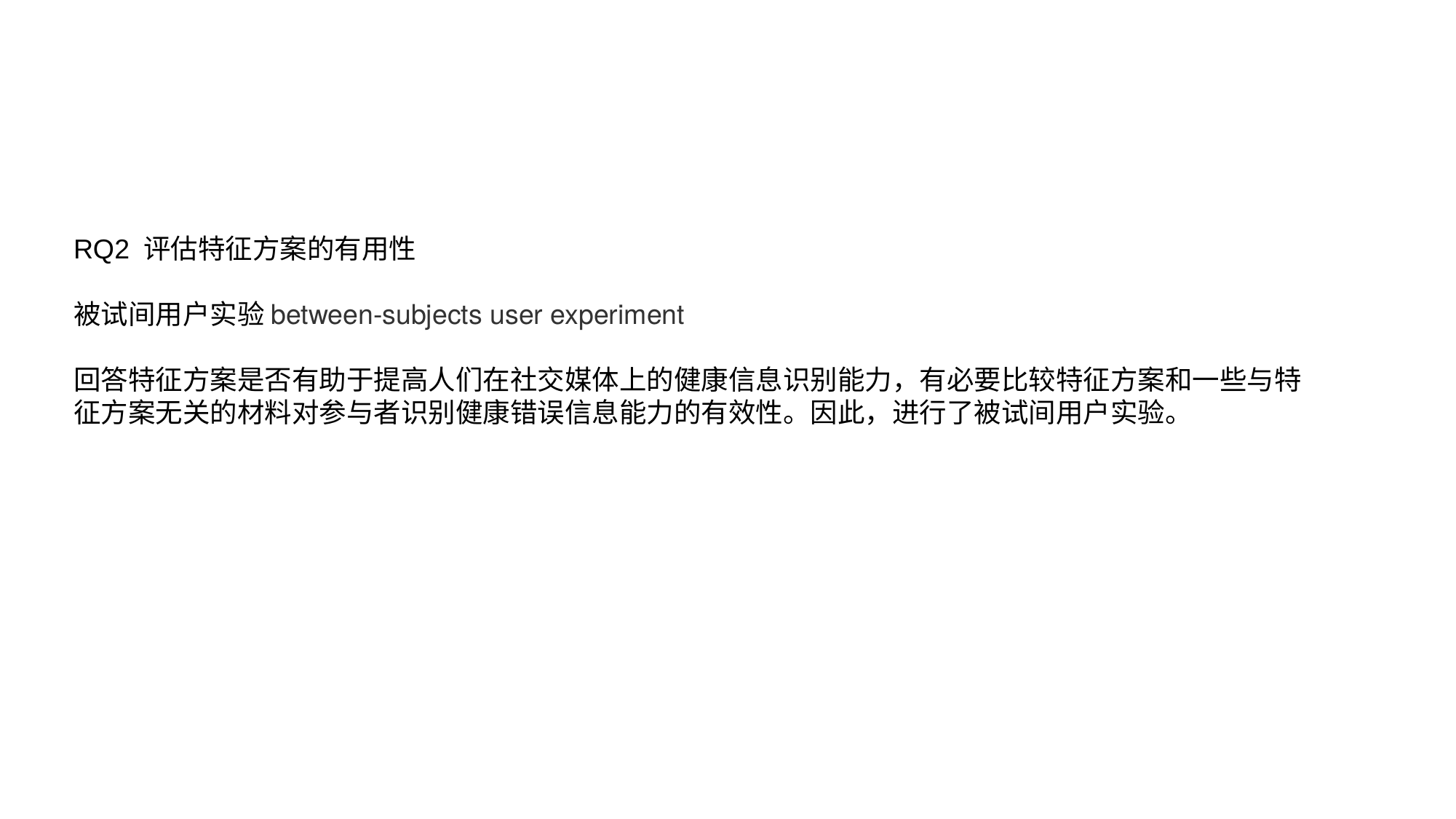

RQ2 评估特征方案的有用性

被试间用户实验between-subjects user experiment

回答特征方案是否有助于提高人们在社交媒体上的健康信息识别能力，有必要比较特征方案和一些与特征方案无关的材料对参与者识别健康错误信息能力的有效性。因此，进行了被试间用户实验。